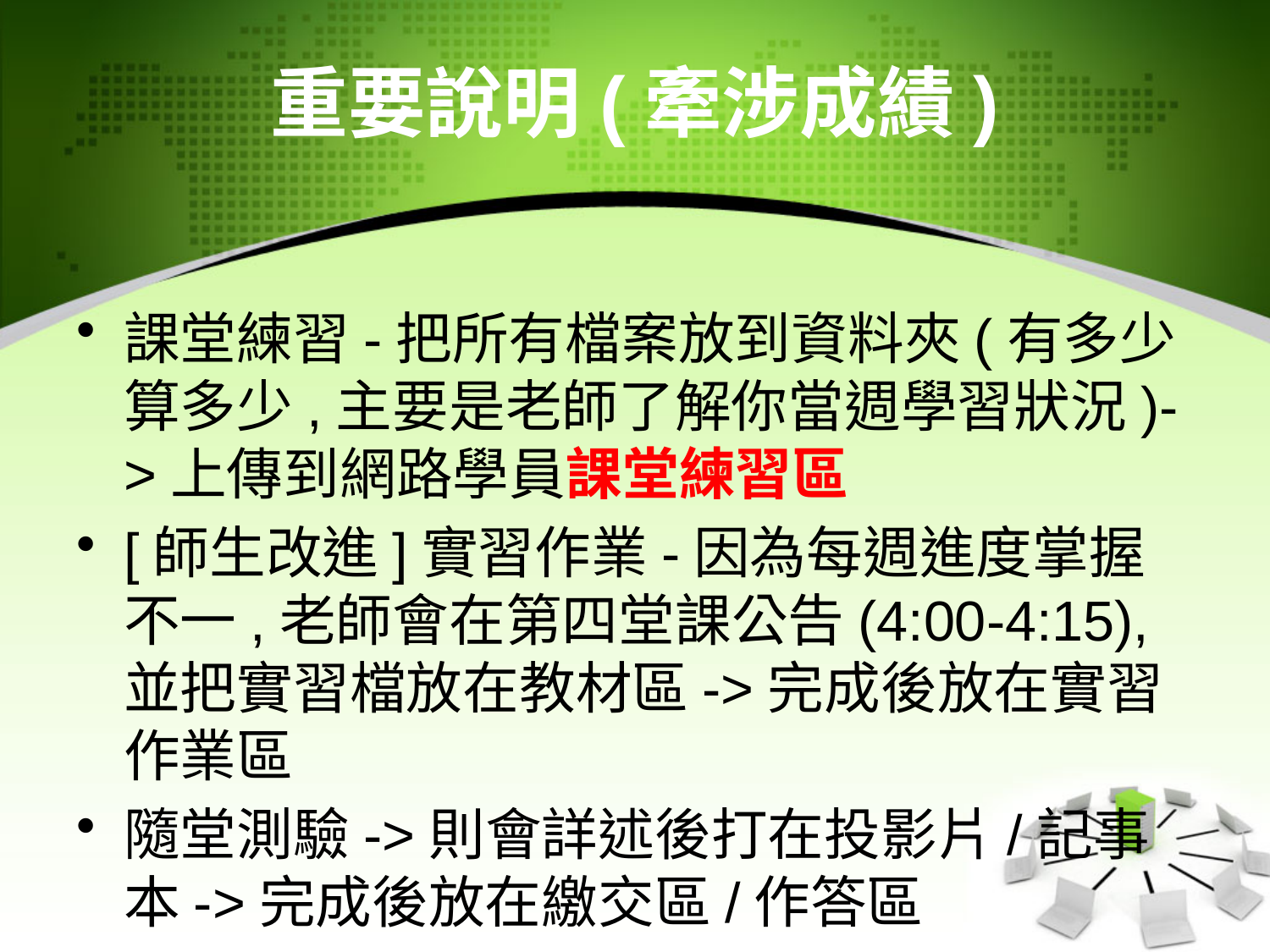

# 重要說明(牽涉成績)
課堂練習-把所有檔案放到資料夾(有多少算多少,主要是老師了解你當週學習狀況)->上傳到網路學員課堂練習區
[師生改進]實習作業-因為每週進度掌握不一,老師會在第四堂課公告(4:00-4:15),並把實習檔放在教材區->完成後放在實習作業區
隨堂測驗->則會詳述後打在投影片/記事本->完成後放在繳交區/作答區